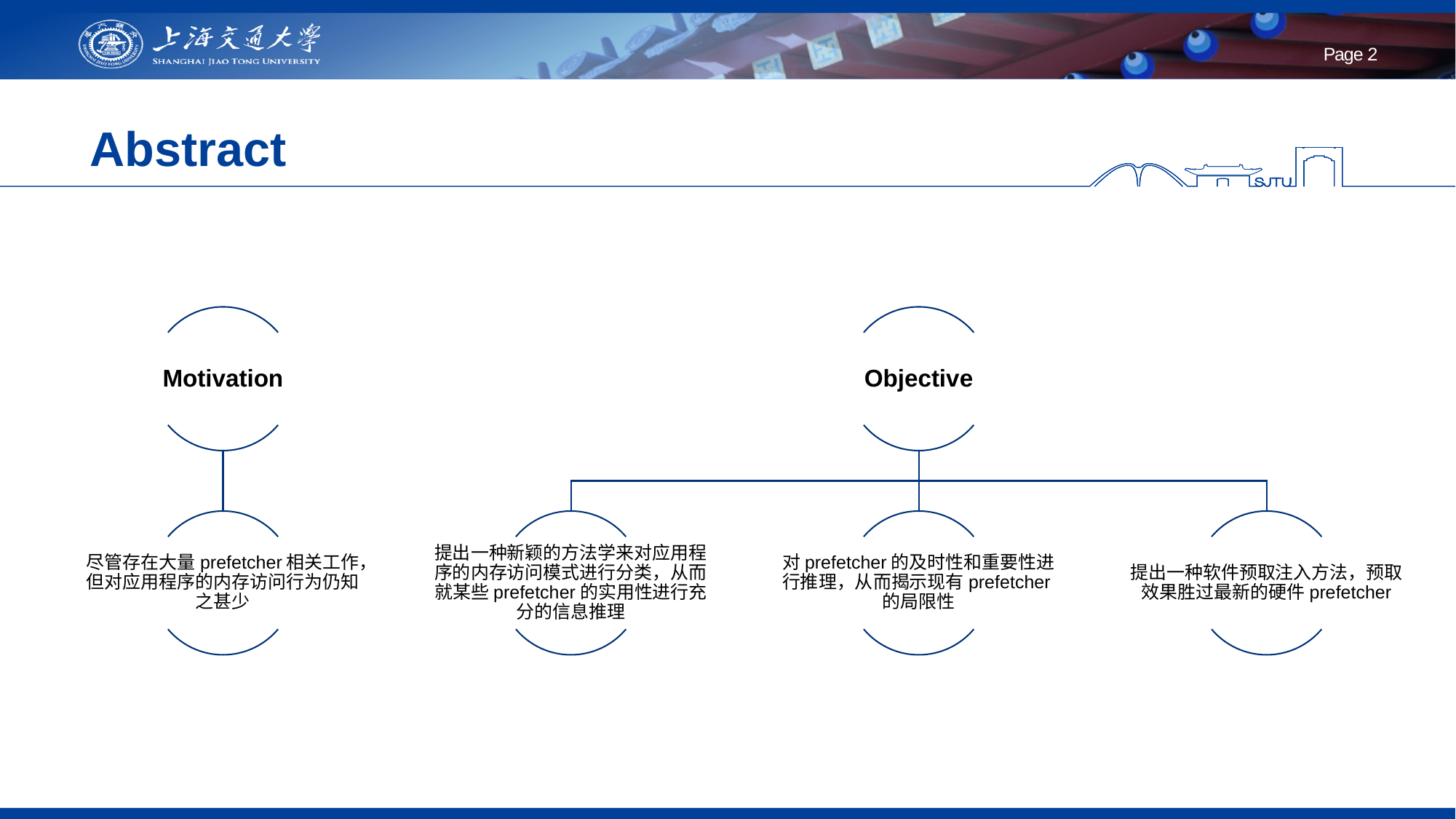

# Abstract
Motivation
尽管存在大量prefetcher相关工作，但对应用程序的内存访问行为仍知之甚少
Objective
提出一种新颖的方法学来对应用程序的内存访问模式进行分类，从而就某些prefetcher的实用性进行充分的信息推理
对prefetcher的及时性和重要性进行推理，从而揭示现有prefetcher的局限性
提出一种软件预取注入方法，预取效果胜过最新的硬件prefetcher